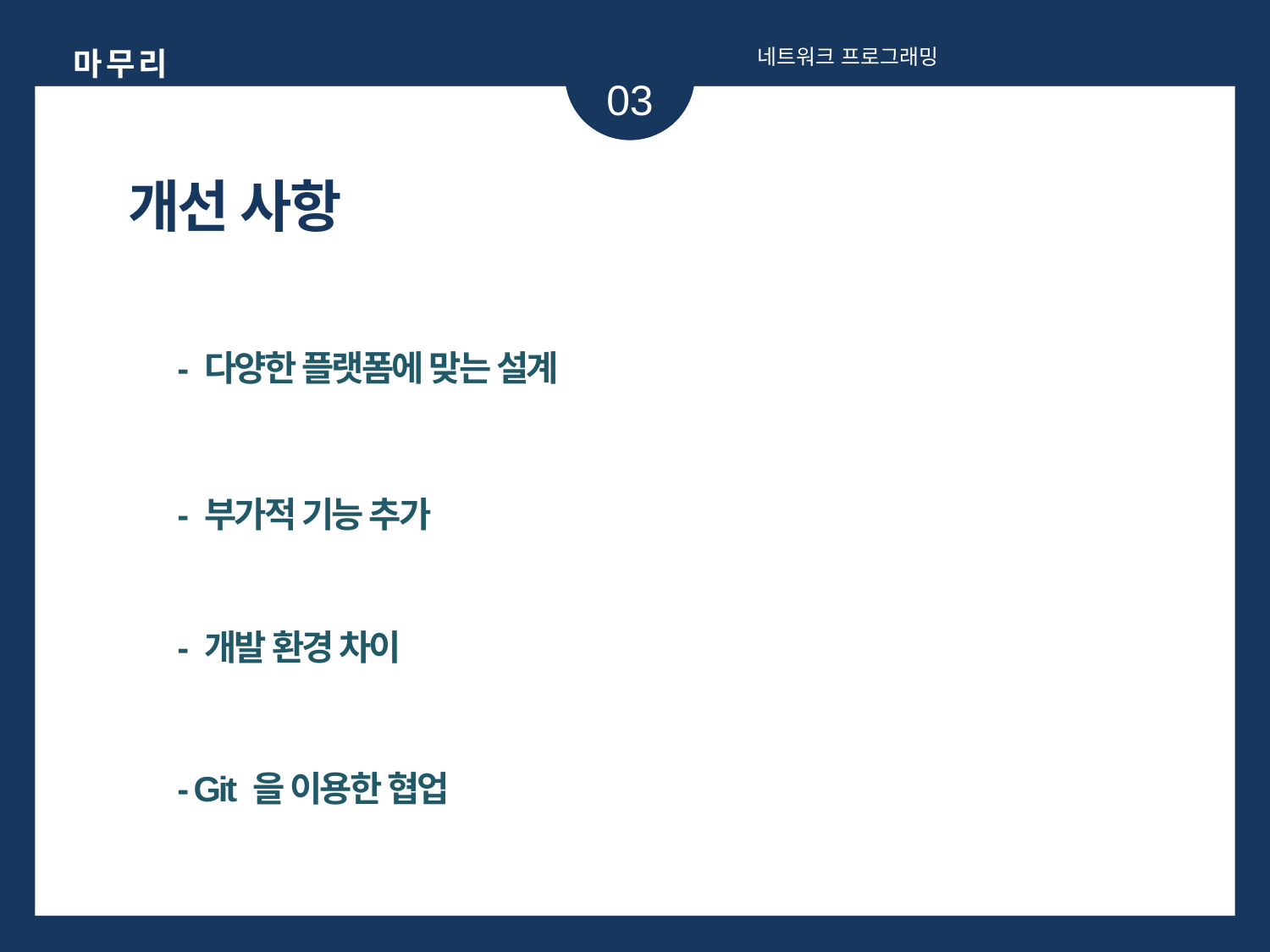

마 무 리
네트워크 프로그래밍
03

개선 사항
 - 다양한 플랫폼에 맞는 설계
 - 부가적 기능 추가
 - 개발 환경 차이
 - Git 을 이용한 협업